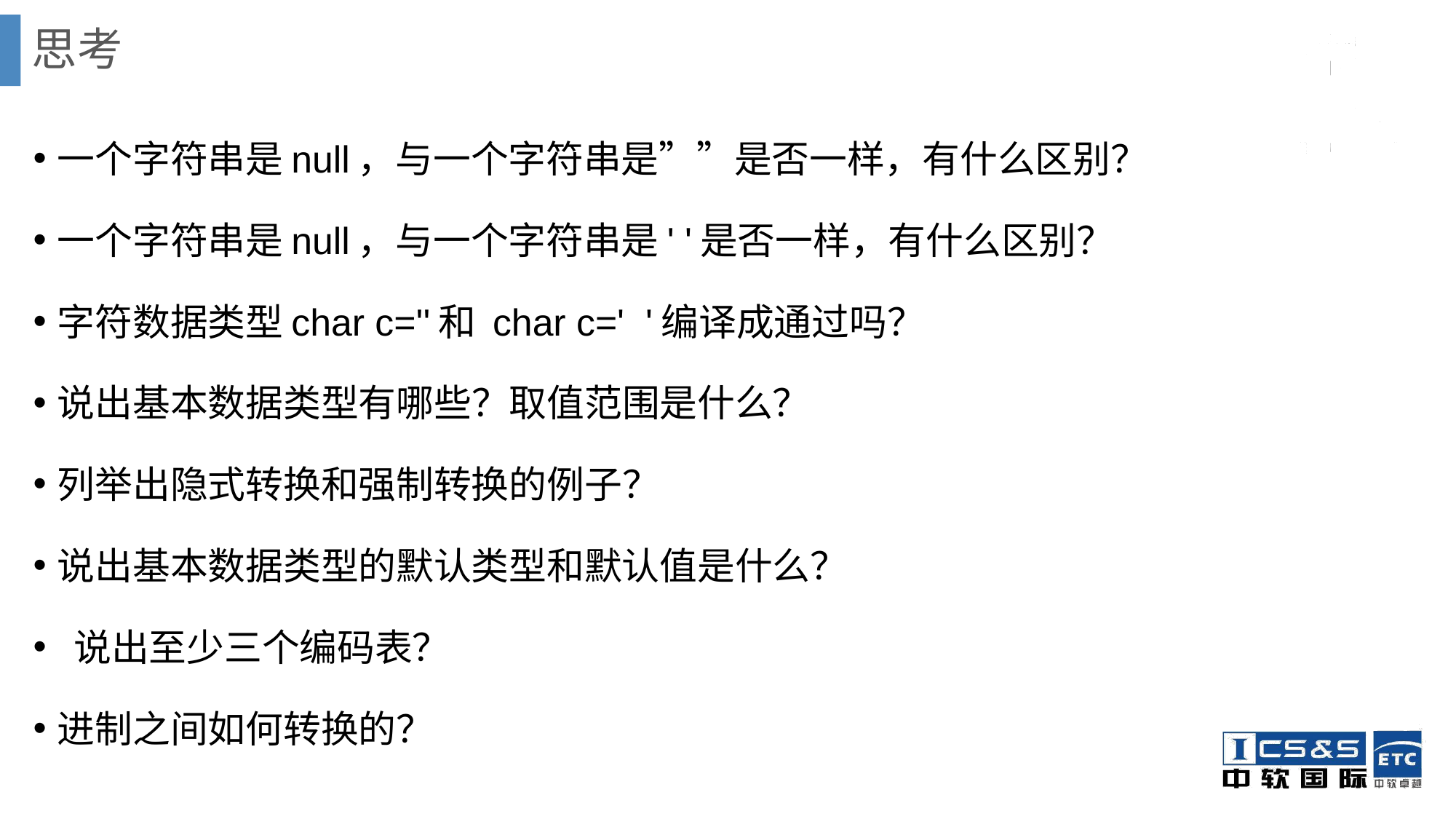

# 思考
一个字符串是null，与一个字符串是””是否一样，有什么区别？
一个字符串是null，与一个字符串是' '是否一样，有什么区别？
字符数据类型char c=''和 char c='  '编译成通过吗？
说出基本数据类型有哪些？取值范围是什么？
列举出隐式转换和强制转换的例子？
说出基本数据类型的默认类型和默认值是什么？
 说出至少三个编码表？
进制之间如何转换的？